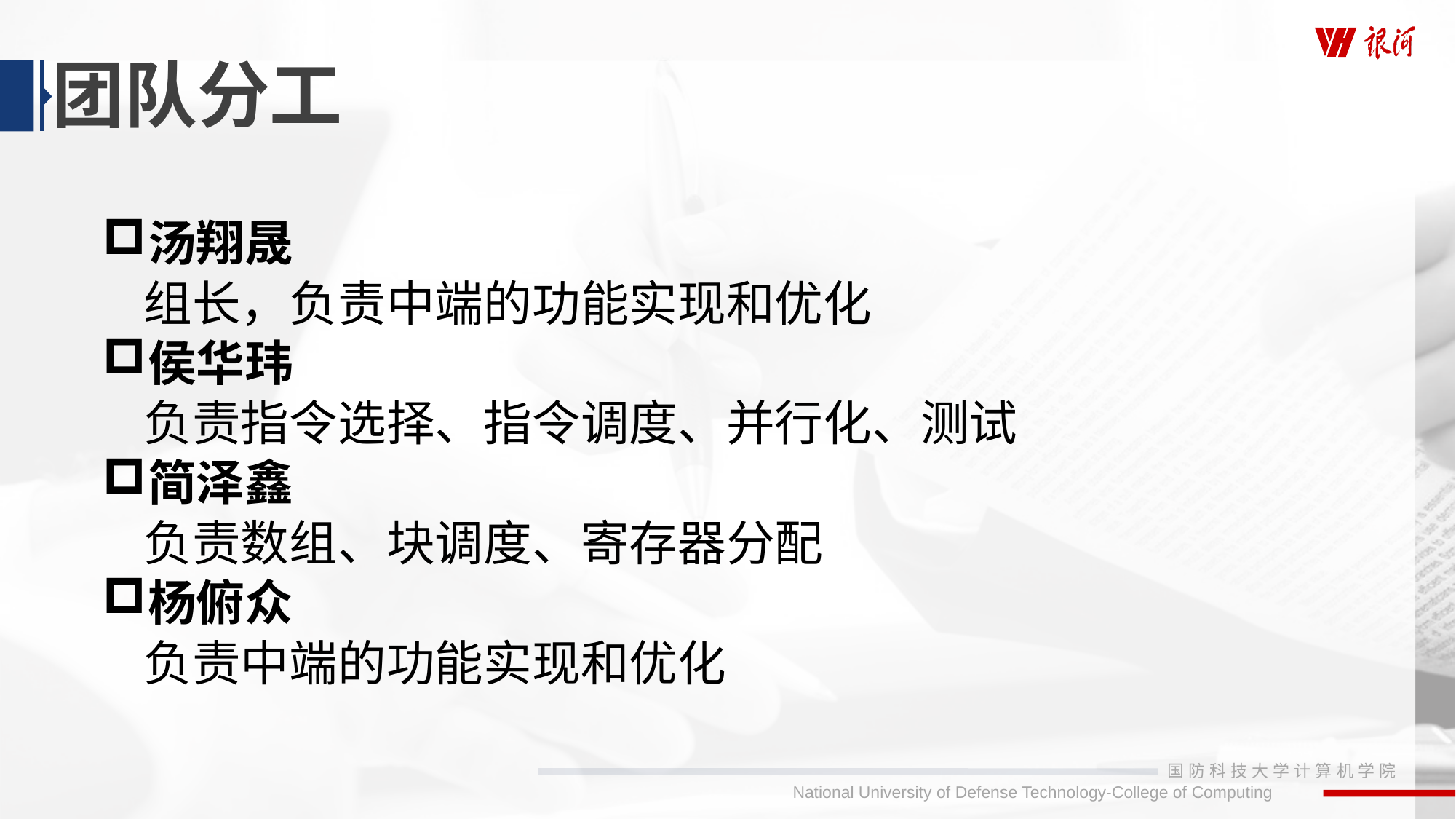

团队分工
# 汤翔晟
组长，负责中端的功能实现和优化
侯华玮
负责指令选择、指令调度、并行化、测试
简泽鑫
负责数组、块调度、寄存器分配
杨俯众
负责中端的功能实现和优化